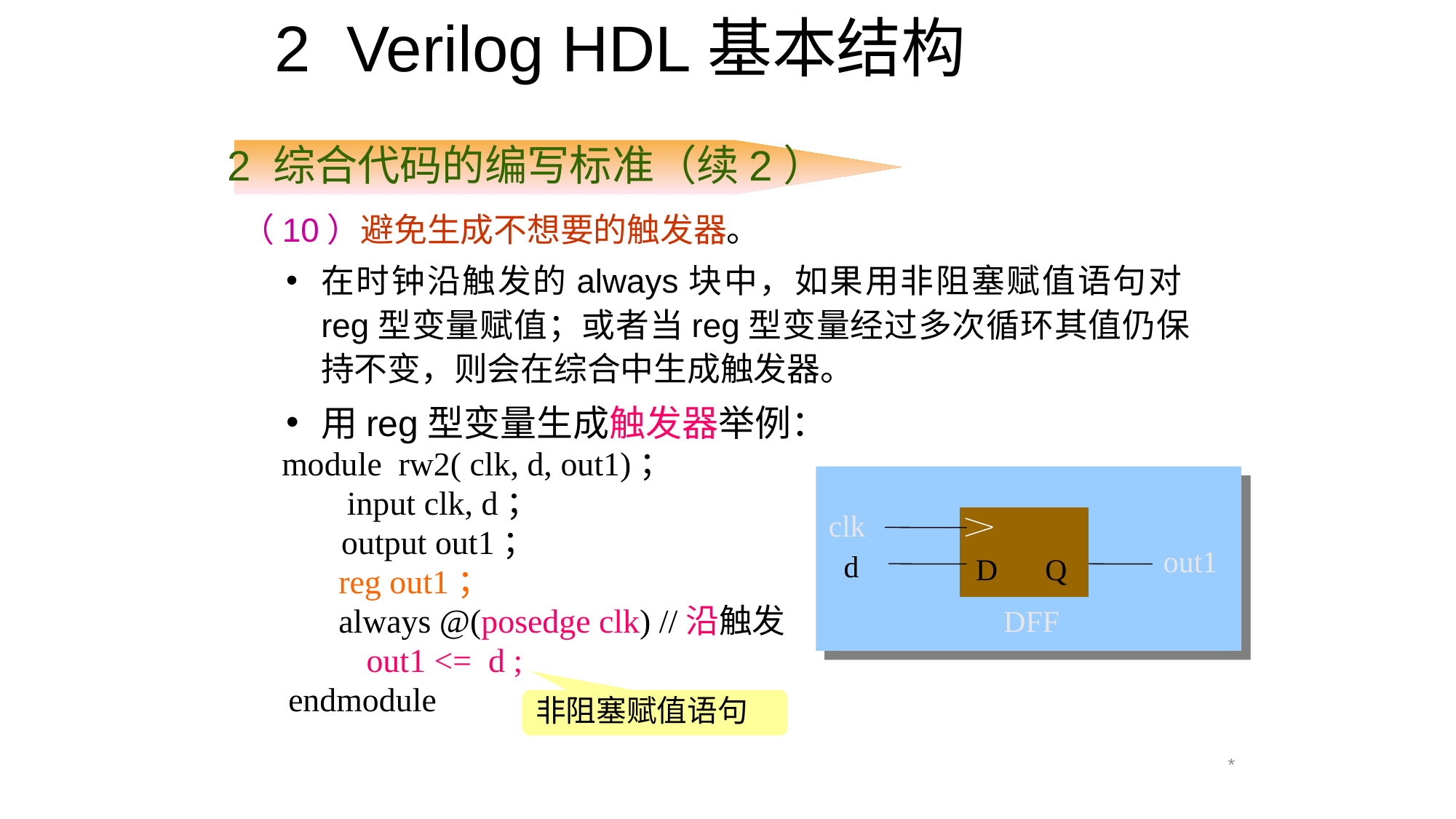

# 2  Verilog HDL基本结构
2 综合代码的编写标准（续2）
（10）避免生成不想要的触发器。
在时钟沿触发的always块中，如果用非阻塞赋值语句对reg型变量赋值；或者当reg型变量经过多次循环其值仍保持不变，则会在综合中生成触发器。
用reg型变量生成触发器举例：
	  module  rw2( clk, d, out1)；
	          input clk, d；
            output out1；
	         reg out1；
	         always @(posedge clk) //沿触发
               out1 <=  d ;
	   endmodule

clk

out1
d
D
Q

DFF
非阻塞赋值语句
*